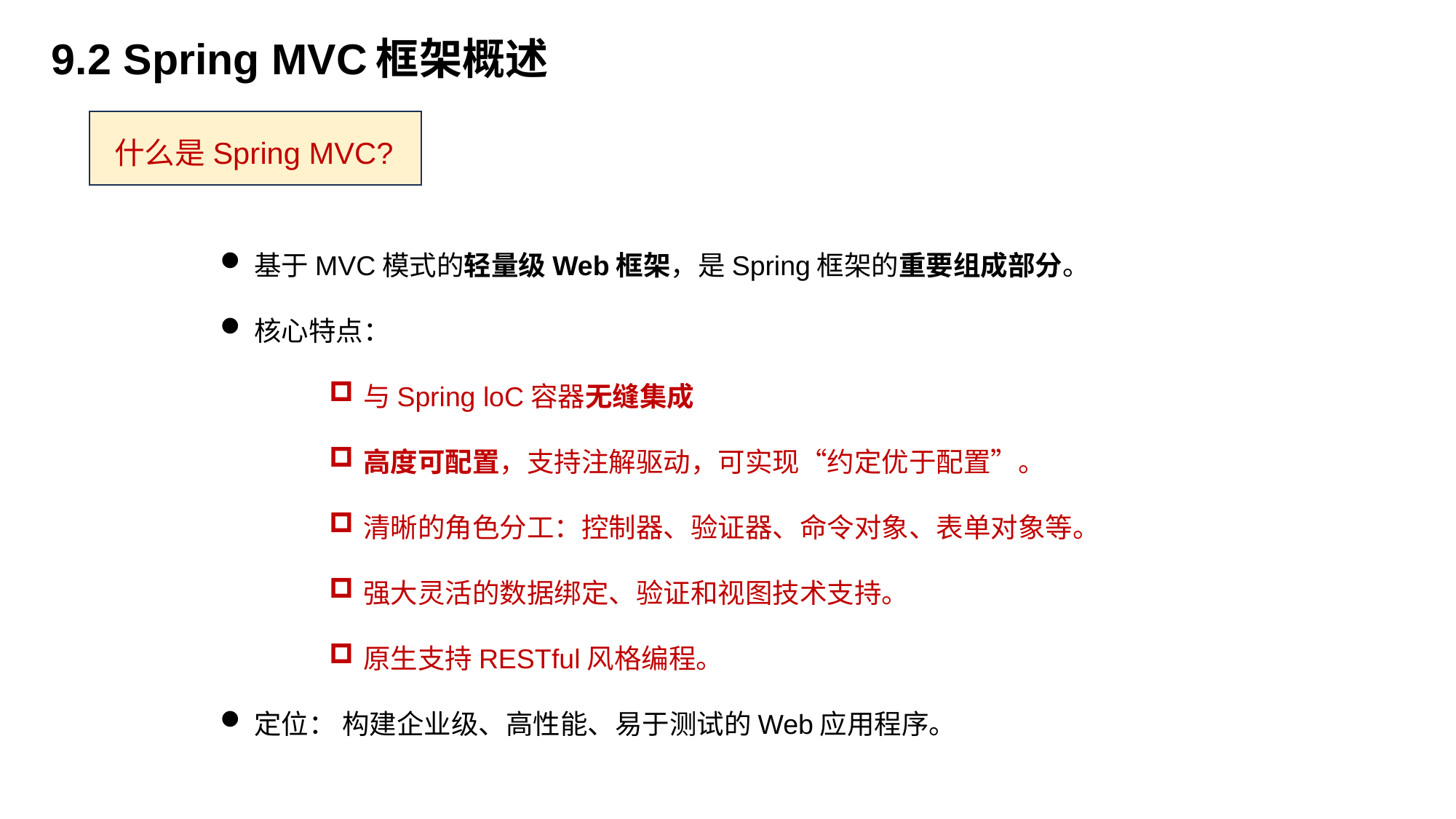

9.2 Spring MVC框架概述

什么是Spring MVC?
基于MVC模式的轻量级Web框架，是Spring框架的重要组成部分。
核心特点：
与Spring loC容器无缝集成
高度可配置，支持注解驱动，可实现“约定优于配置”。
清晰的角色分工：控制器、验证器、命令对象、表单对象等。
强大灵活的数据绑定、验证和视图技术支持。
原生支持RESTful风格编程。
定位： 构建企业级、高性能、易于测试的Web应用程序。